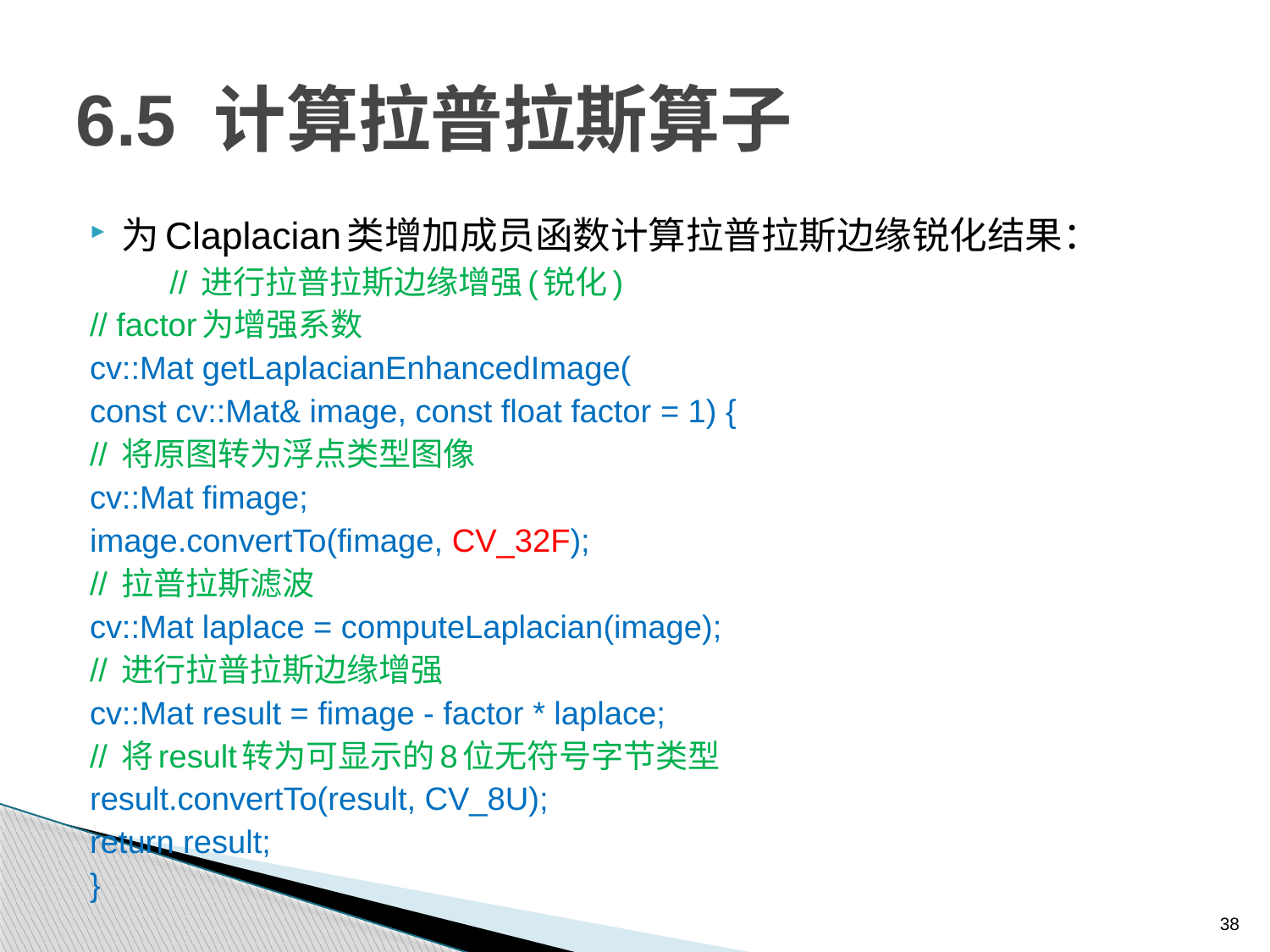

# 6.5 计算拉普拉斯算子
为Claplacian类增加成员函数计算拉普拉斯边缘锐化结果：
   	// 进行拉普拉斯边缘增强(锐化)
	// factor为增强系数
	cv::Mat getLaplacianEnhancedImage(
		const cv::Mat& image, const float factor = 1) {
		// 将原图转为浮点类型图像
		cv::Mat fimage;
		image.convertTo(fimage, CV_32F);
		// 拉普拉斯滤波
		cv::Mat laplace = computeLaplacian(image);
		// 进行拉普拉斯边缘增强
		cv::Mat result = fimage - factor * laplace;
		// 将result转为可显示的8位无符号字节类型
		result.convertTo(result, CV_8U);
		return result;
	}
38